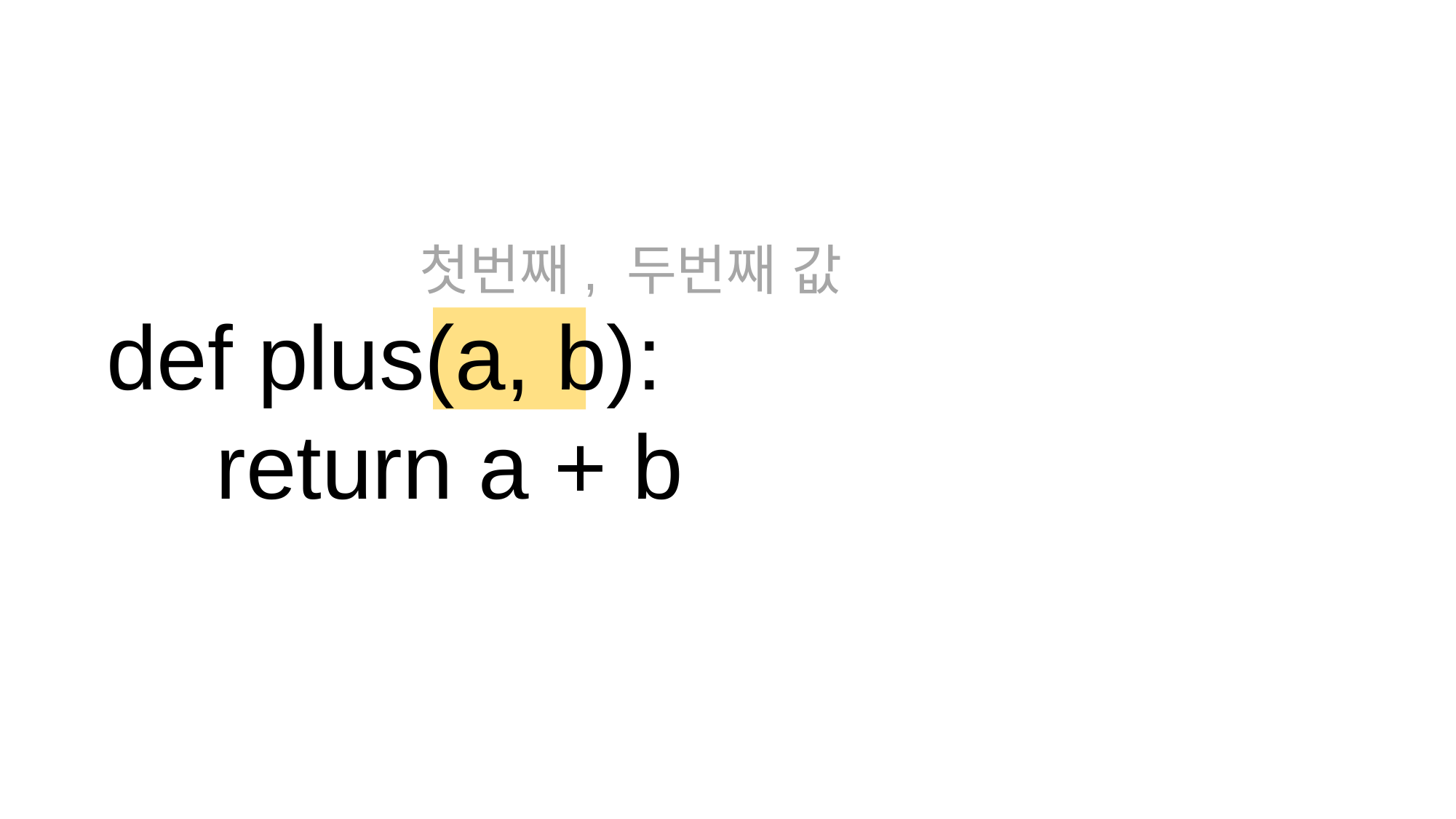

첫번째, 두번째 값
def plus(a, b):
	return a + b